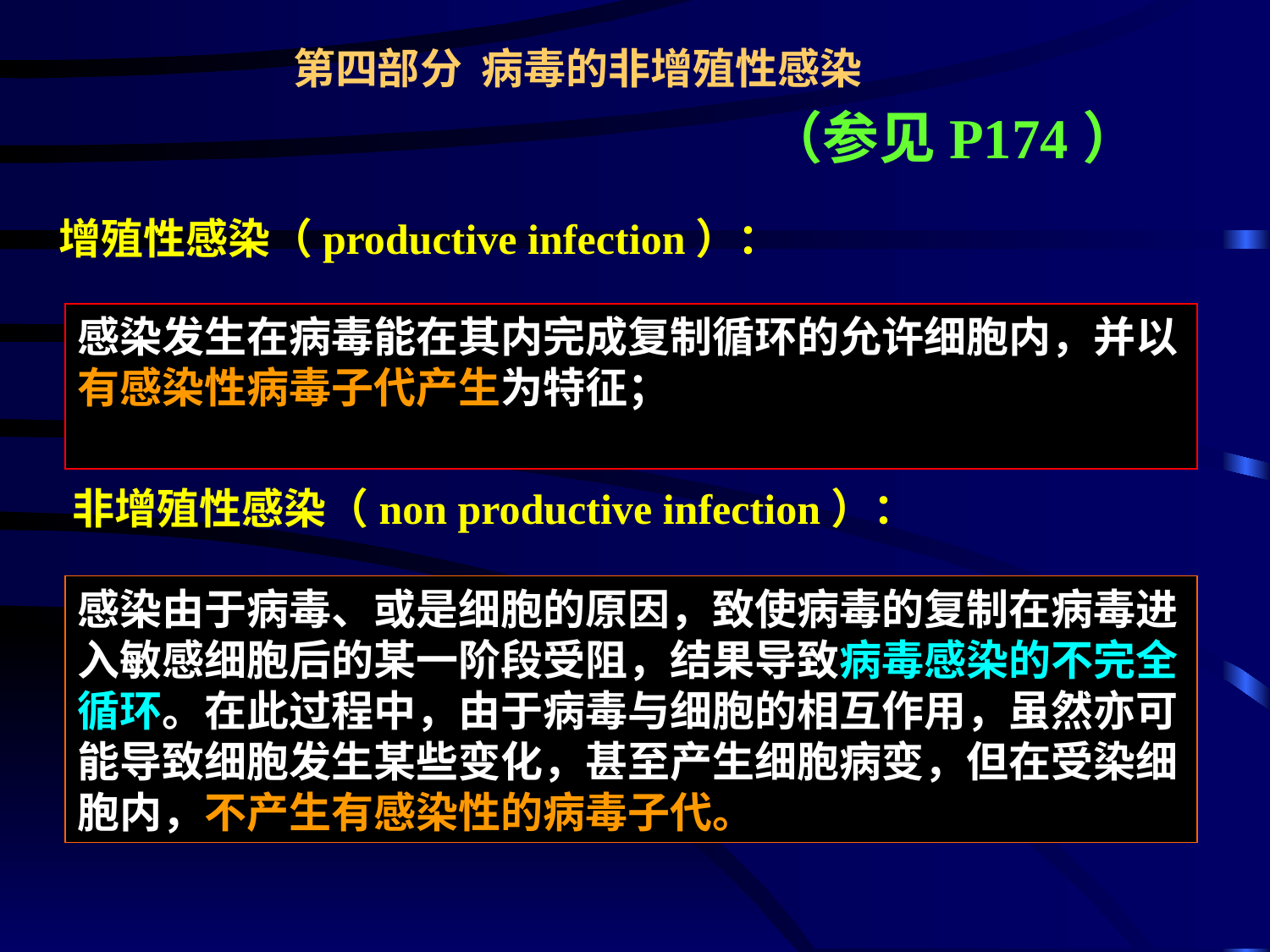

第四部分  病毒的非增殖性感染
（参见P174）
增殖性感染（productive infection）：
感染发生在病毒能在其内完成复制循环的允许细胞内，并以有感染性病毒子代产生为特征；
非增殖性感染（non productive infection）：
感染由于病毒、或是细胞的原因，致使病毒的复制在病毒进入敏感细胞后的某一阶段受阻，结果导致病毒感染的不完全循环。在此过程中，由于病毒与细胞的相互作用，虽然亦可能导致细胞发生某些变化，甚至产生细胞病变，但在受染细胞内，不产生有感染性的病毒子代。